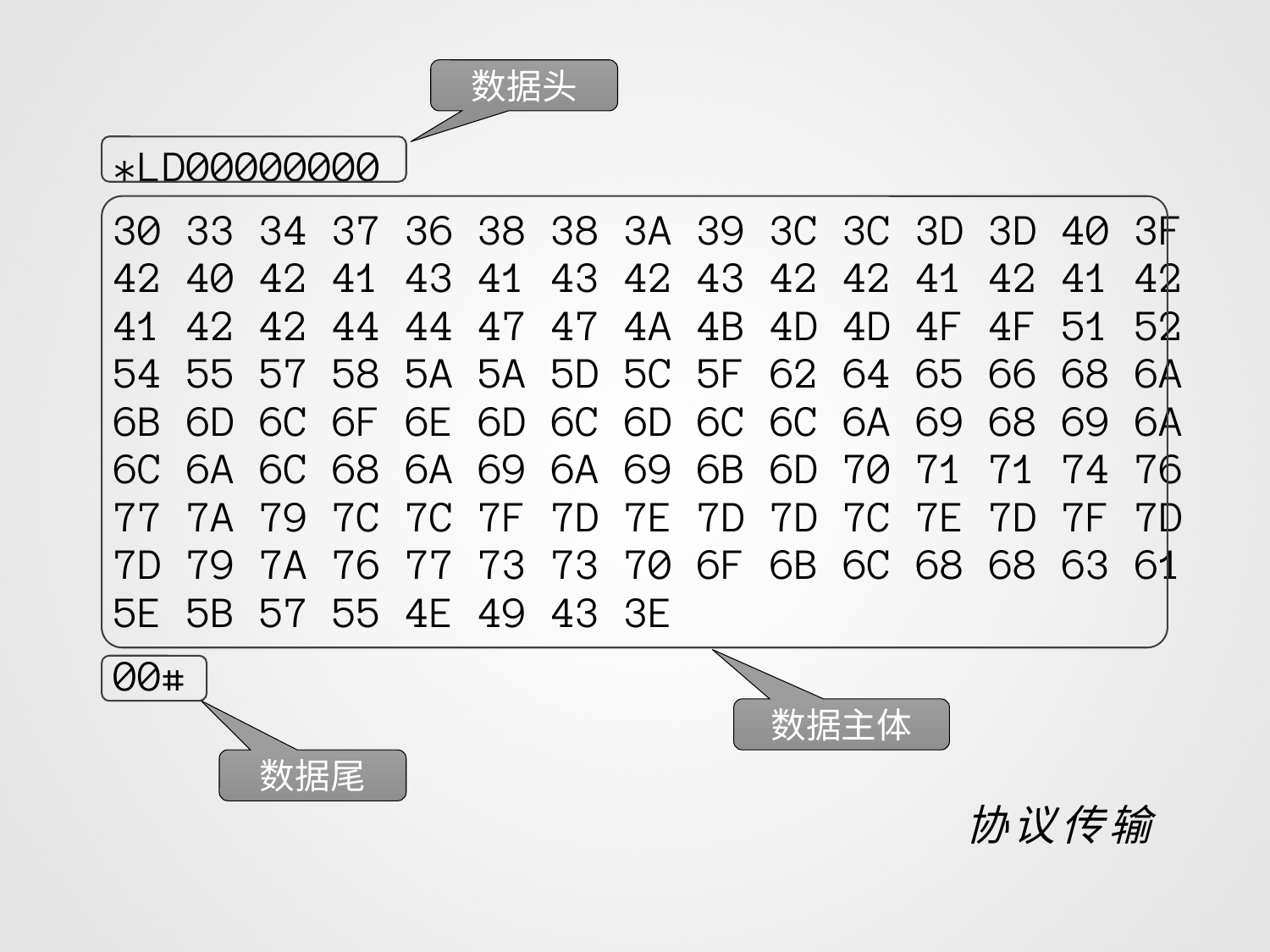

数据头
*LD00000000
30 33 34 37 36 38 38 3A 39 3C 3C 3D 3D 40 3F 42 40 42 41 43 41 43 42 43 42 42 41 42 41 42 41 42 42 44 44 47 47 4A 4B 4D 4D 4F 4F 51 52 54 55 57 58 5A 5A 5D 5C 5F 62 64 65 66 68 6A 6B 6D 6C 6F 6E 6D 6C 6D 6C 6C 6A 69 68 69 6A 6C 6A 6C 68 6A 69 6A 69 6B 6D 70 71 71 74 76 77 7A 79 7C 7C 7F 7D 7E 7D 7D 7C 7E 7D 7F 7D 7D 79 7A 76 77 73 73 70 6F 6B 6C 68 68 63 61 5E 5B 57 55 4E 49 43 3E
00#

数据主体
数据尾
协议传输